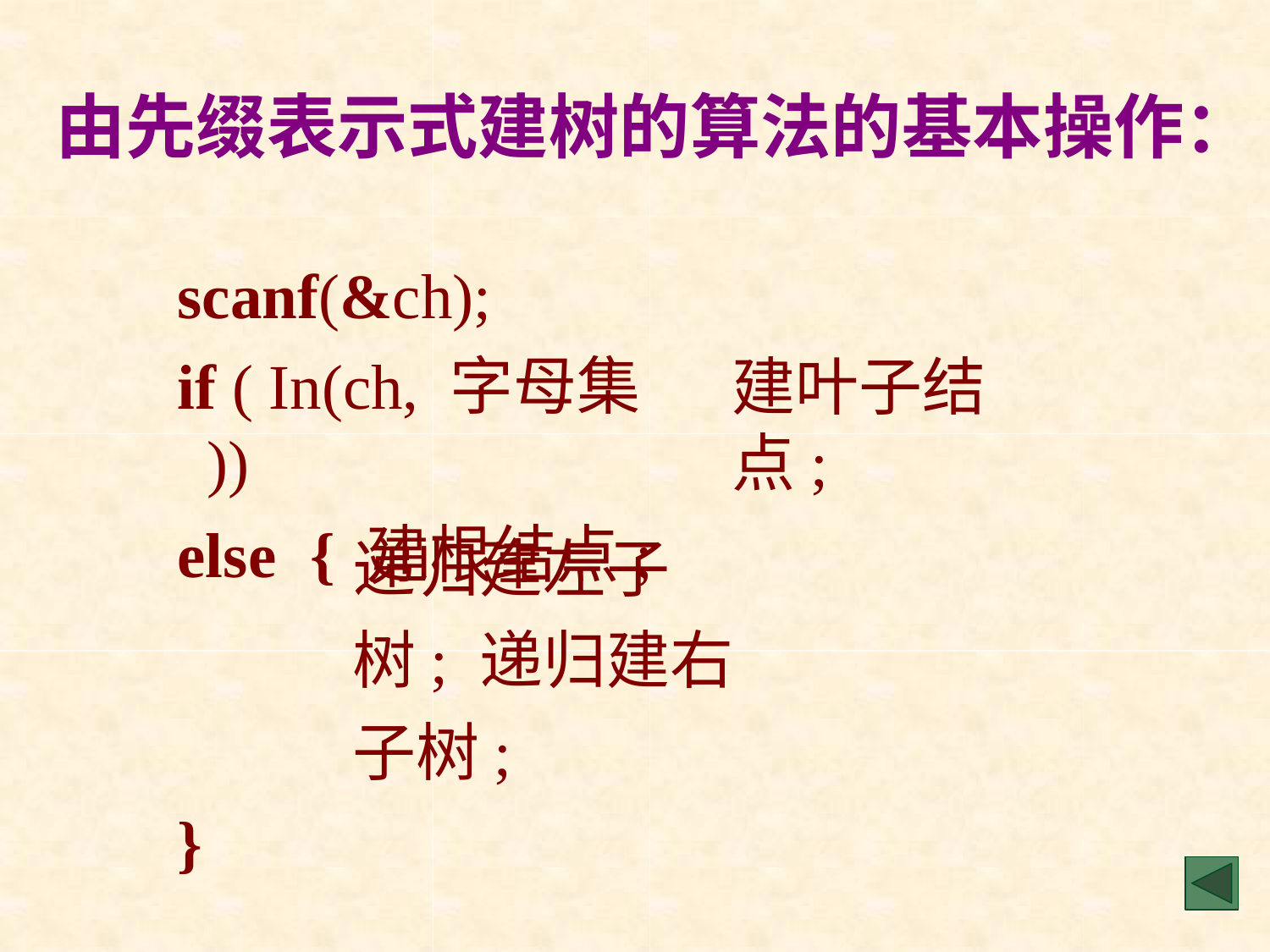

# 由先缀表示式建树的算法的基本操作：
scanf(&ch);
if ( In(ch, 字母集 ))
else	{ 建根结点;
建叶子结点;
递归建左子树; 递归建右子树;
}